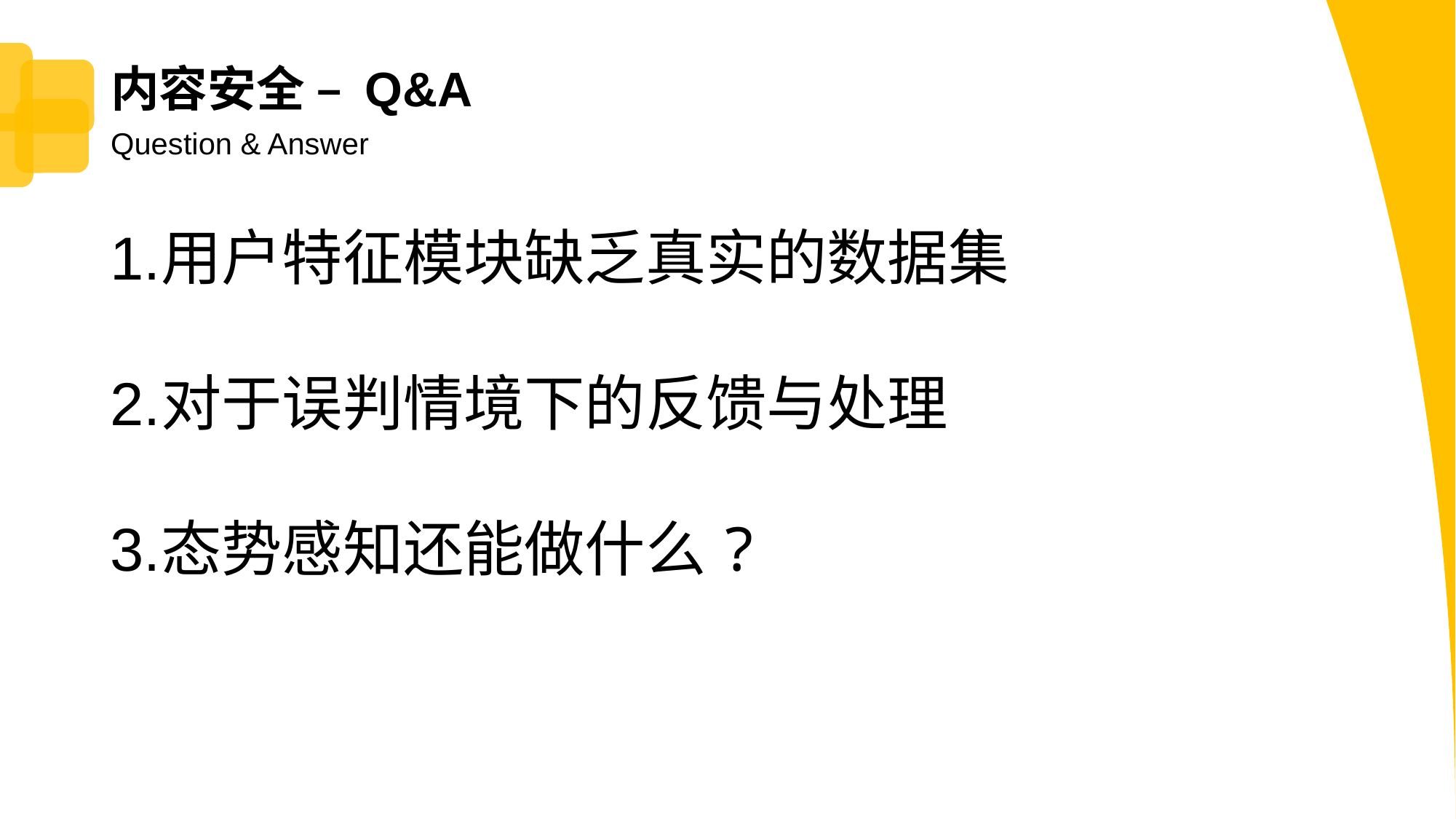

内容安全 – Q&A
Question & Answer
用户特征模块缺乏真实的数据集

对于误判情境下的反馈与处理

态势感知还能做什么?